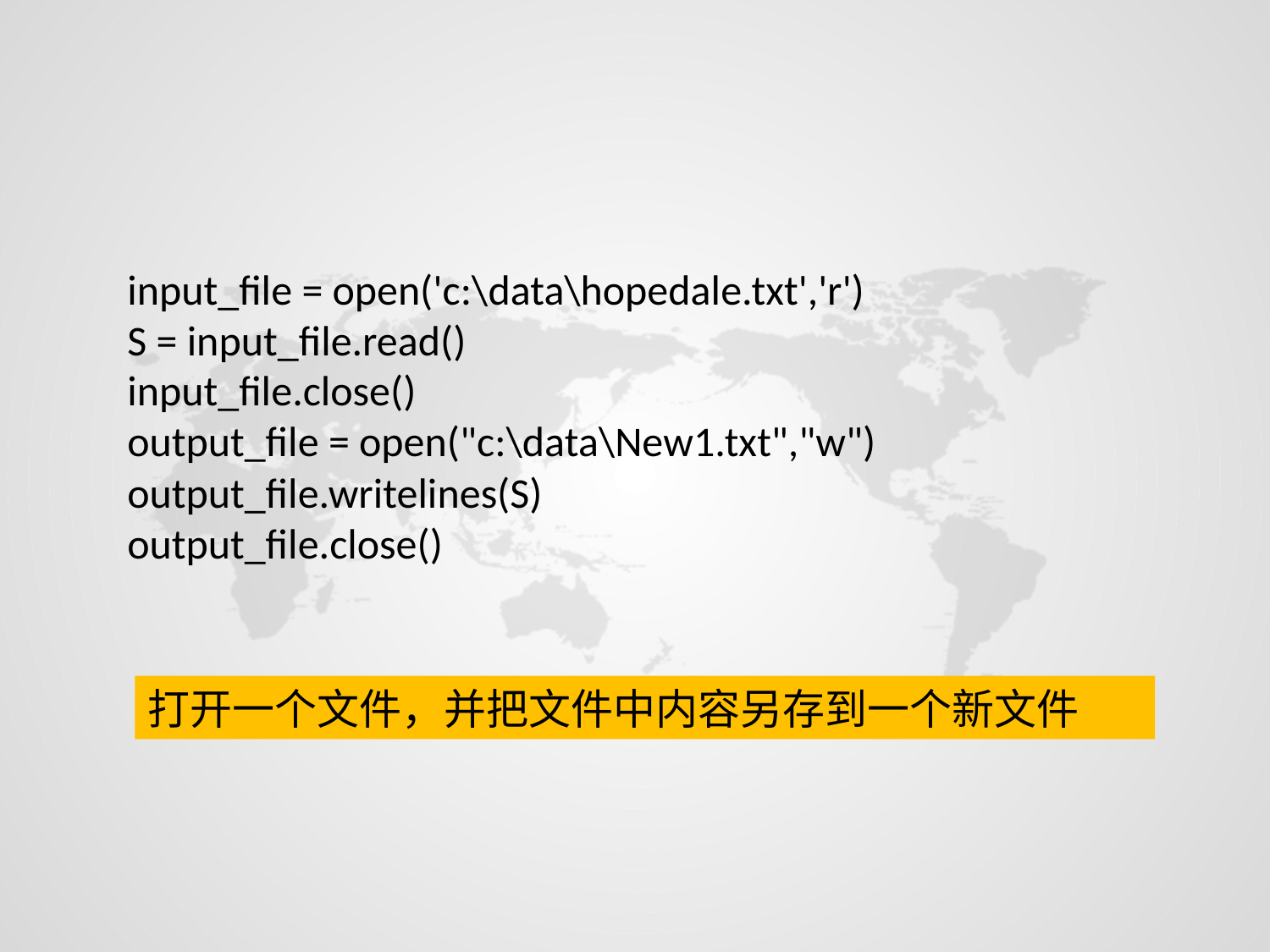

input_file = open('c:\data\hopedale.txt','r')
S = input_file.read()
input_file.close()
output_file = open("c:\data\New1.txt","w")
output_file.writelines(S)
output_file.close()
打开一个文件，并把文件中内容另存到一个新文件